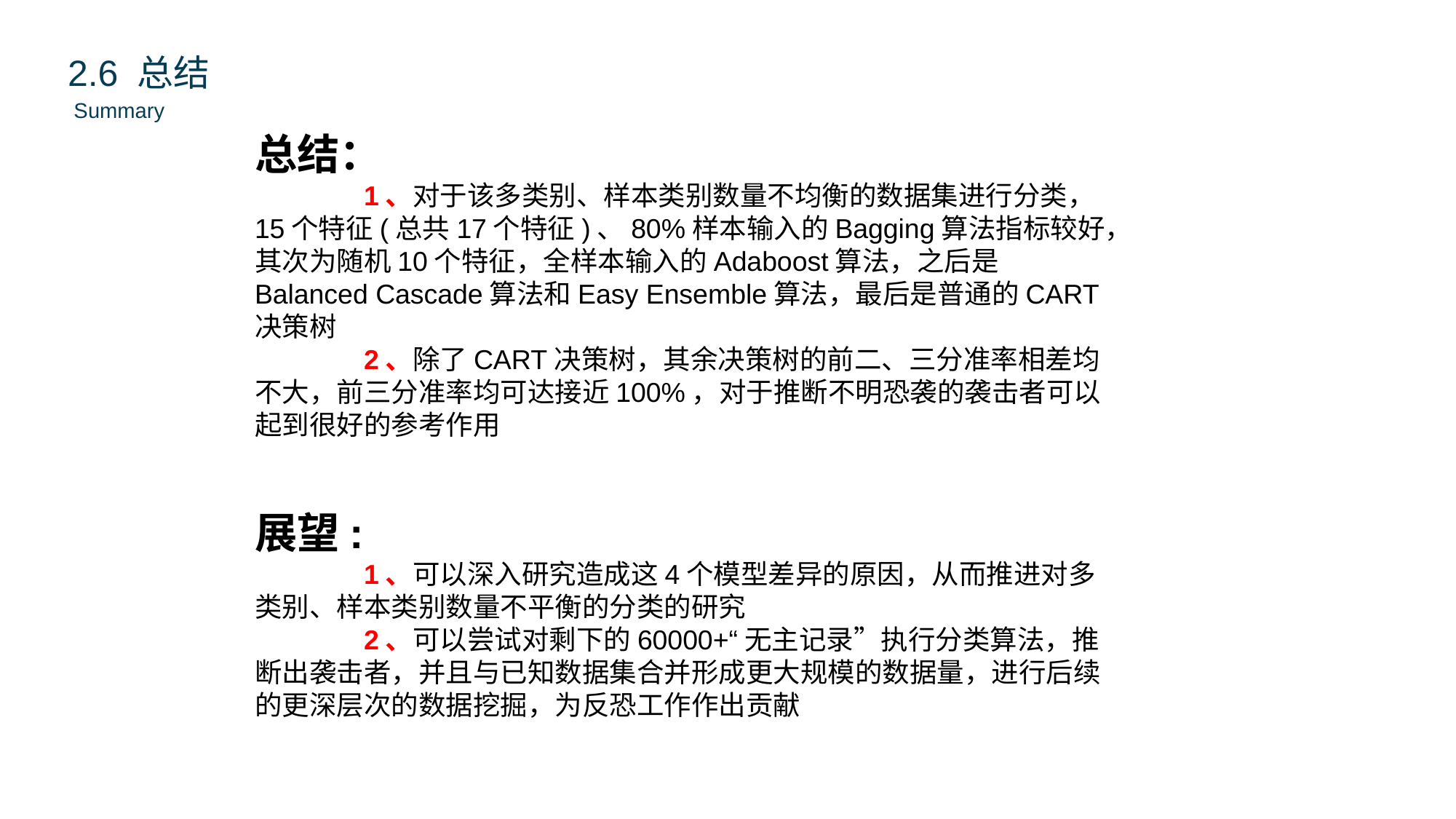

2.6 总结
Summary
总结：
	1、对于该多类别、样本类别数量不均衡的数据集进行分类，15个特征(总共17个特征)、80%样本输入的Bagging算法指标较好，其次为随机10个特征，全样本输入的Adaboost算法，之后是Balanced Cascade算法和Easy Ensemble算法，最后是普通的CART决策树
	2、除了CART决策树，其余决策树的前二、三分准率相差均不大，前三分准率均可达接近100%，对于推断不明恐袭的袭击者可以起到很好的参考作用

展望:
	1、可以深入研究造成这4个模型差异的原因，从而推进对多类别、样本类别数量不平衡的分类的研究
	2、可以尝试对剩下的60000+“无主记录”执行分类算法，推断出袭击者，并且与已知数据集合并形成更大规模的数据量，进行后续的更深层次的数据挖掘，为反恐工作作出贡献